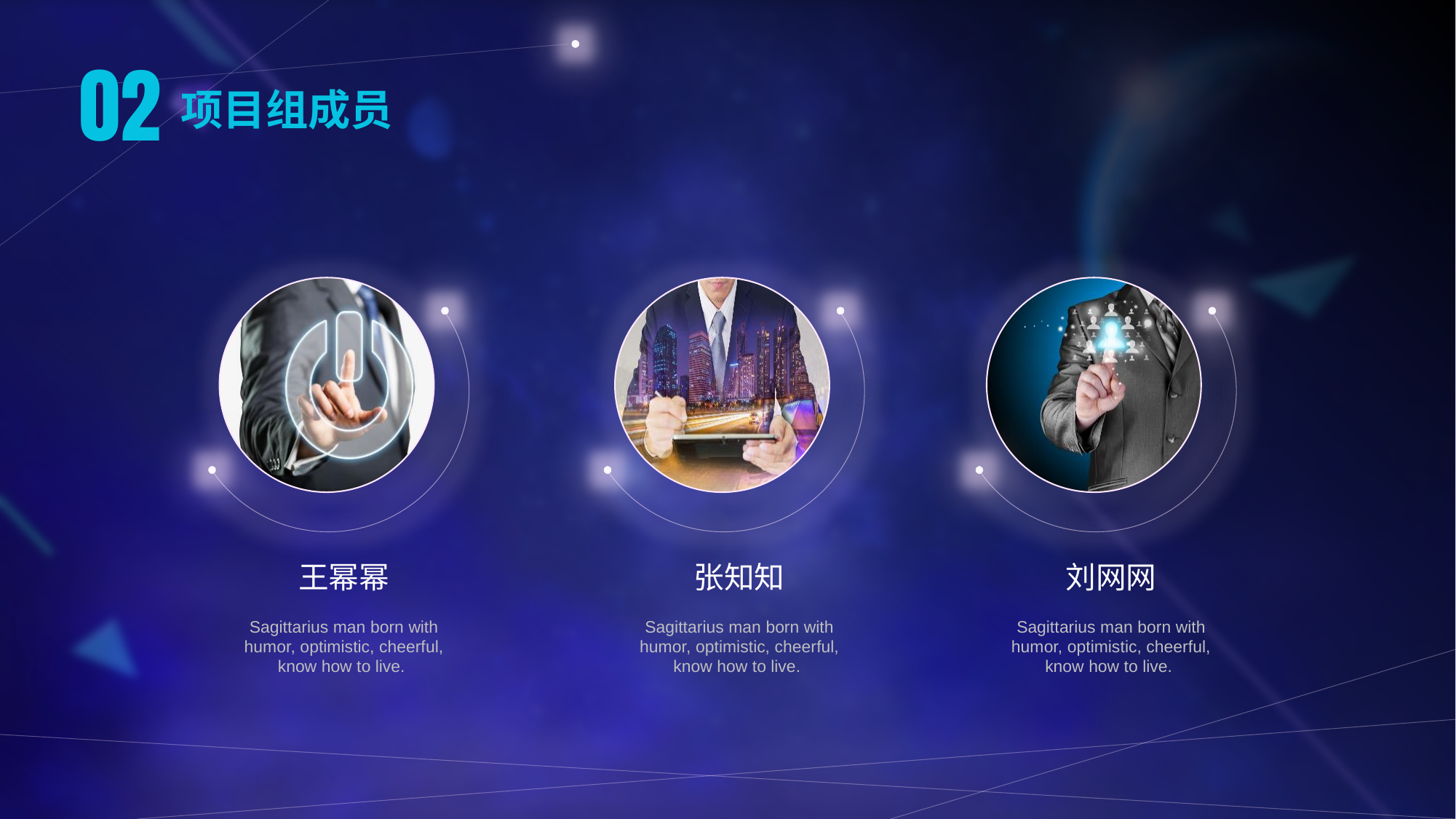

02
项目组成员

王幂幂
张知知
刘网网
Sagittarius man born with humor, optimistic, cheerful, know how to live.
Sagittarius man born with humor, optimistic, cheerful, know how to live.
Sagittarius man born with humor, optimistic, cheerful, know how to live.